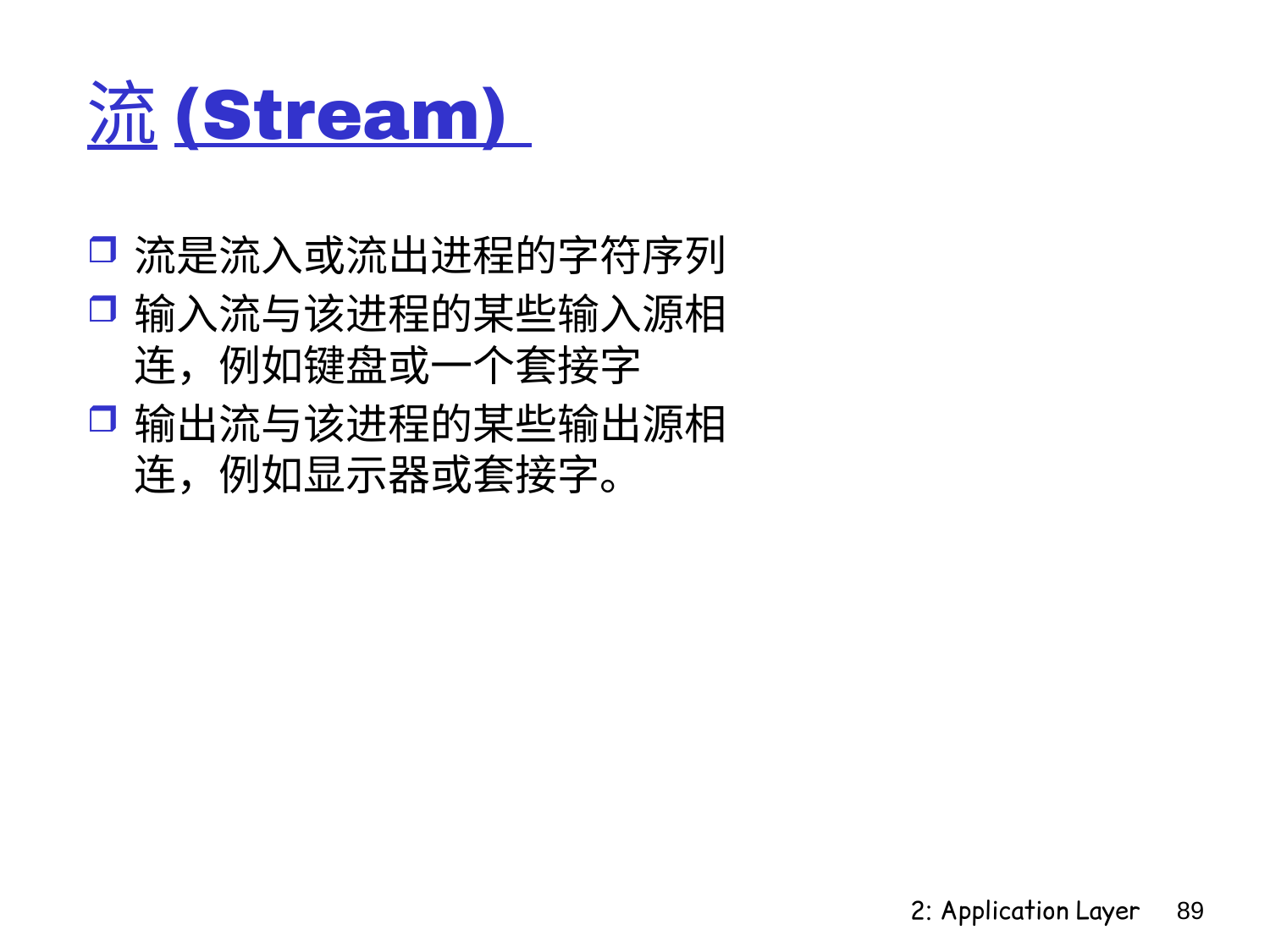

# 流(Stream)
流是流入或流出进程的字符序列
输入流与该进程的某些输入源相连，例如键盘或一个套接字
输出流与该进程的某些输出源相连，例如显示器或套接字。
2: Application Layer
89